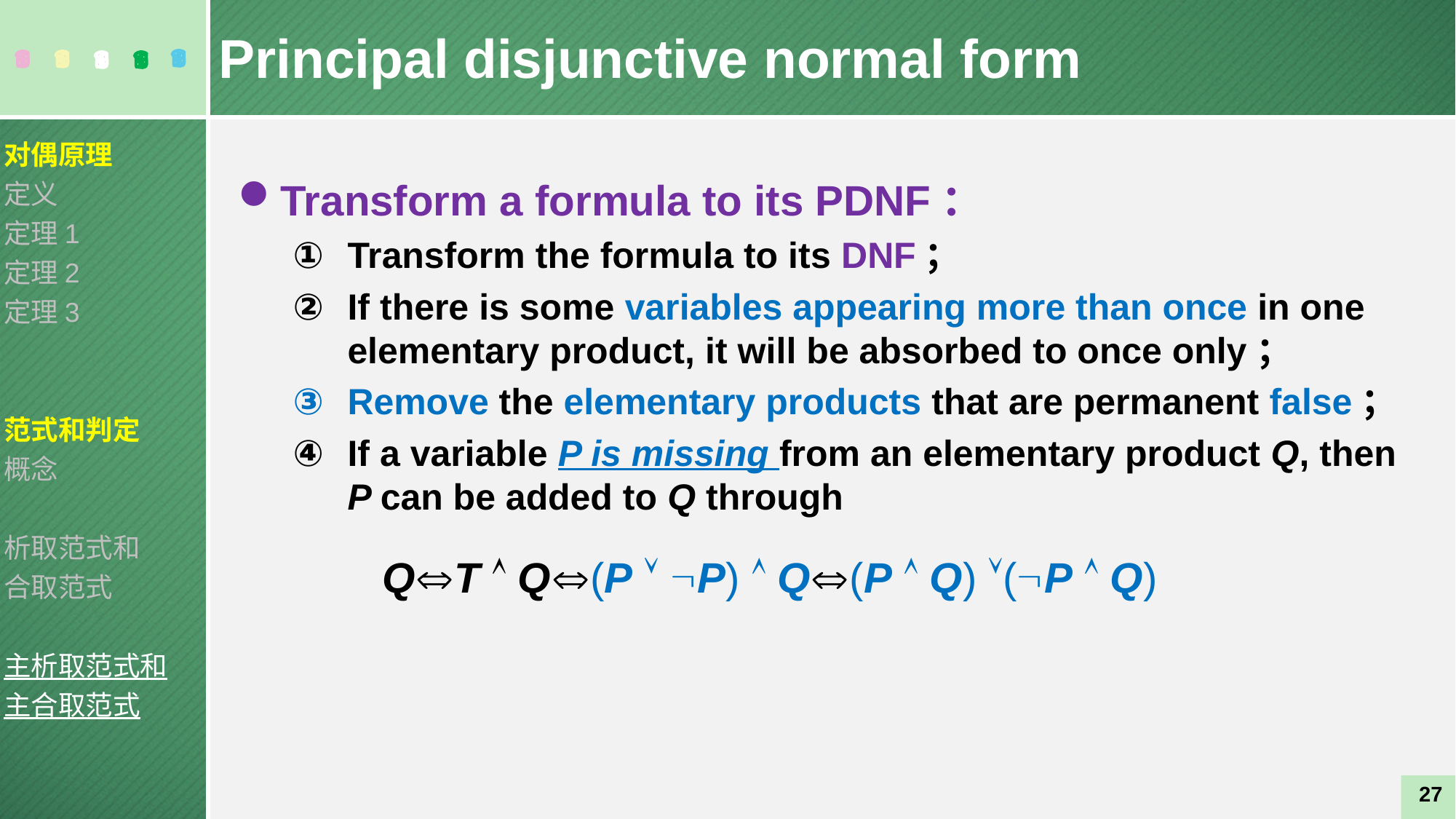

Principal disjunctive normal form

对偶原理
定义
定理1
定理2
定理3

范式和判定
概念

析取范式和
合取范式

主析取范式和
主合取范式

Transform a formula to its PDNF：
Transform the formula to its DNF；
If there is some variables appearing more than once in one elementary product, it will be absorbed to once only；
Remove the elementary products that are permanent false；
If a variable P is missing from an elementary product Q, then P can be added to Q through
Q⇔T ∧ Q⇔(P ∨ ¬P) ∧ Q⇔(P ∧ Q) ∨(¬P ∧ Q)
27